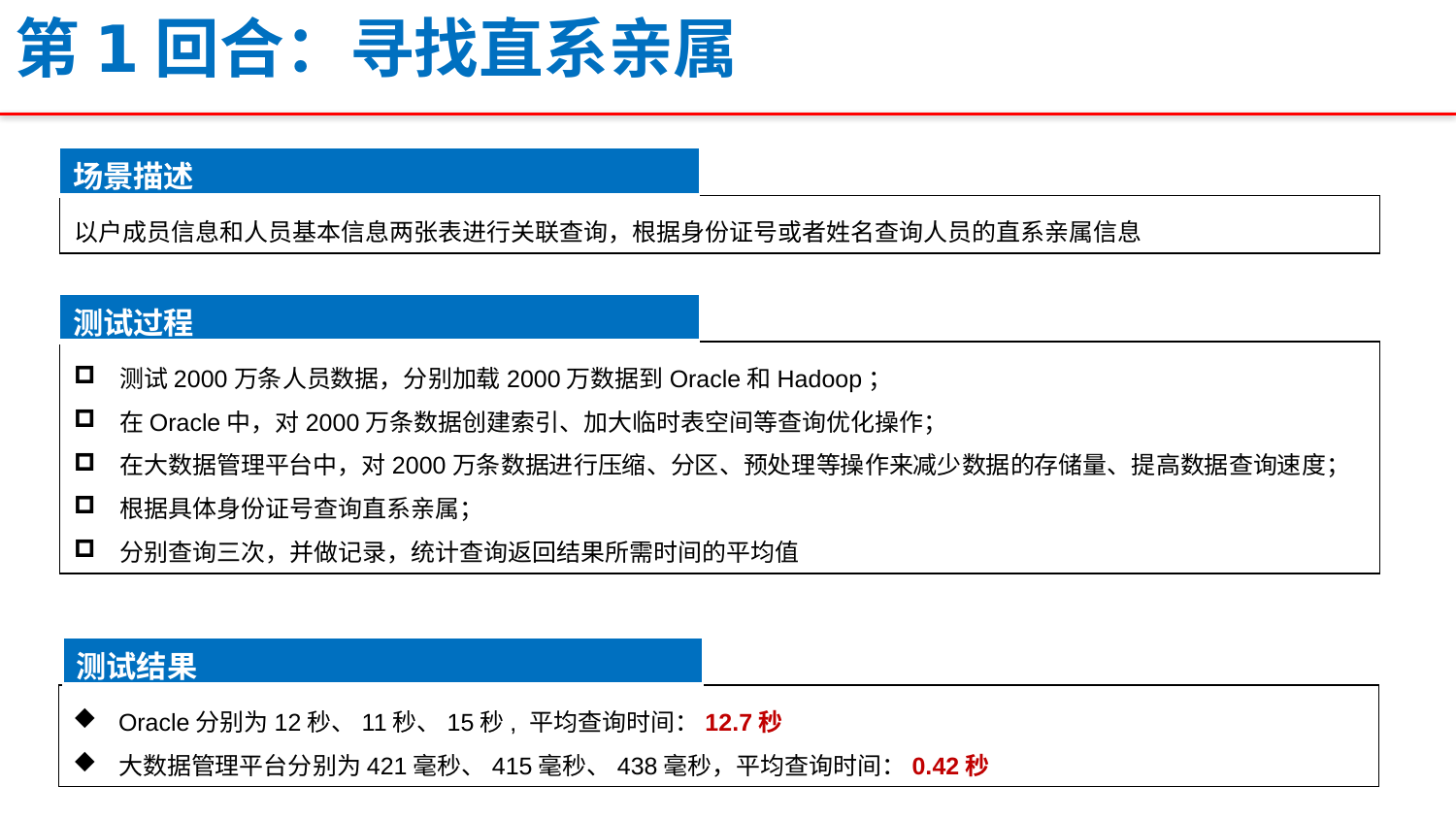

第1回合：寻找直系亲属
| 场景描述 |
| --- |
以户成员信息和人员基本信息两张表进行关联查询，根据身份证号或者姓名查询人员的直系亲属信息
| 测试过程 |
| --- |
测试2000万条人员数据，分别加载2000万数据到Oracle和Hadoop；
在Oracle中，对2000万条数据创建索引、加大临时表空间等查询优化操作；
在大数据管理平台中，对2000万条数据进行压缩、分区、预处理等操作来减少数据的存储量、提高数据查询速度；
根据具体身份证号查询直系亲属；
分别查询三次，并做记录，统计查询返回结果所需时间的平均值
| 测试结果 |
| --- |
Oracle分别为12秒、11秒、15秒, 平均查询时间：12.7秒
大数据管理平台分别为421毫秒、415毫秒、438毫秒，平均查询时间：0.42秒